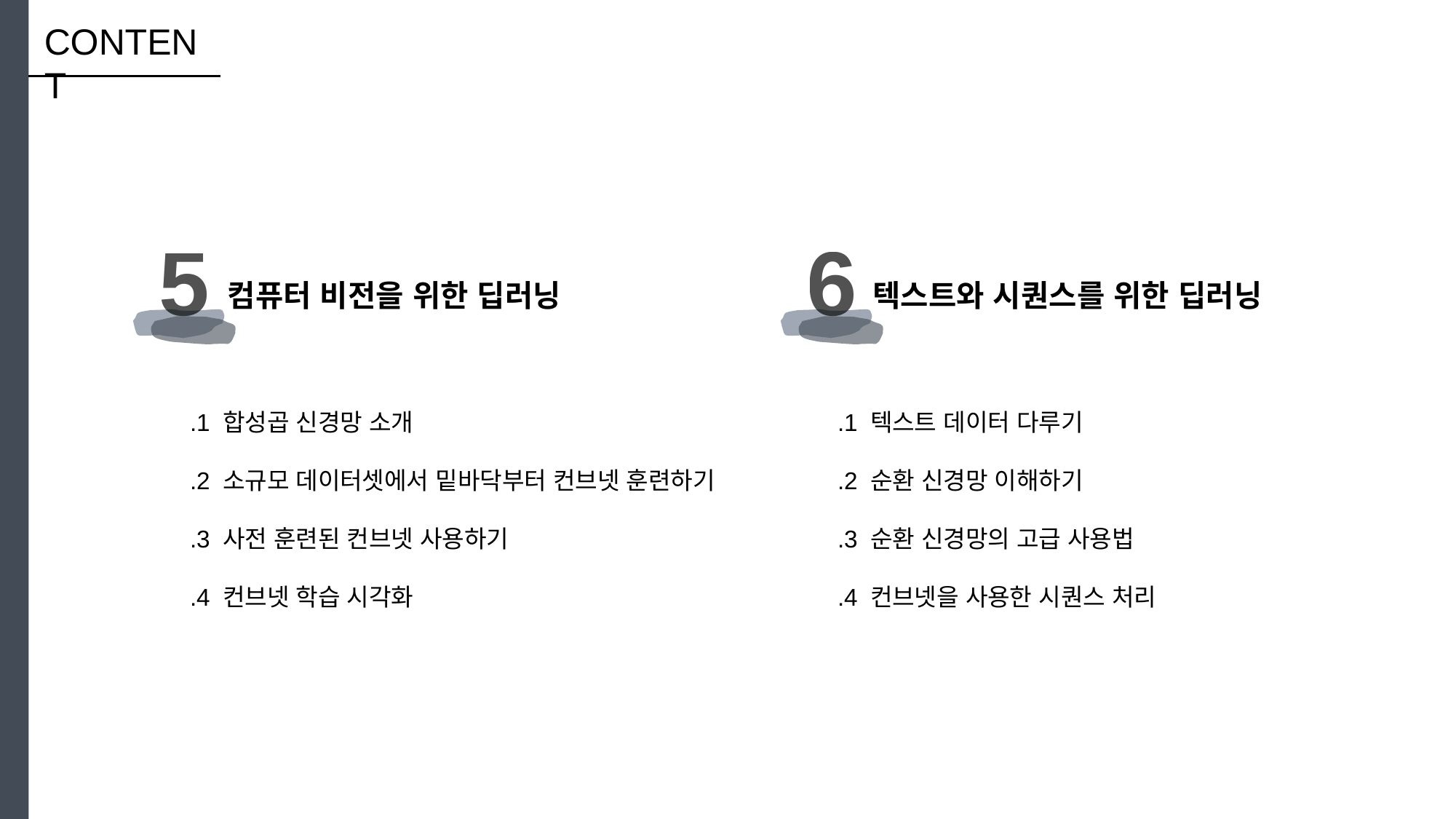

CONTENT
5

컴퓨터 비전을 위한 딥러닝
.1 합성곱 신경망 소개
.2 소규모 데이터셋에서 밑바닥부터 컨브넷 훈련하기
.3 사전 훈련된 컨브넷 사용하기
.4 컨브넷 학습 시각화
6

텍스트와 시퀀스를 위한 딥러닝
.1 텍스트 데이터 다루기
.2 순환 신경망 이해하기
.3 순환 신경망의 고급 사용법
.4 컨브넷을 사용한 시퀀스 처리